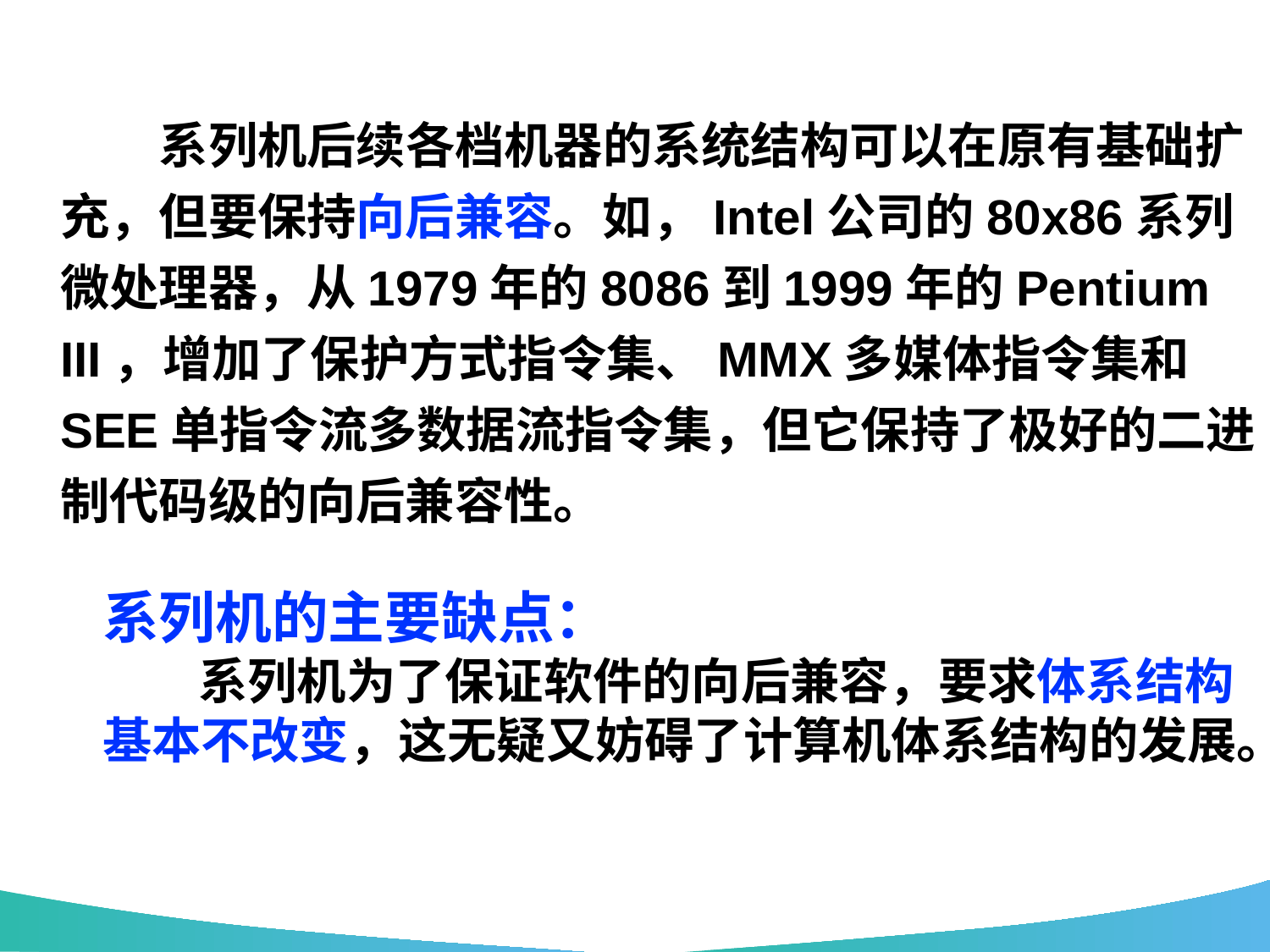

# 系列机后续各档机器的系统结构可以在原有基础扩充，但要保持向后兼容。如，Intel公司的80x86系列微处理器，从1979年的8086到1999年的Pentium III，增加了保护方式指令集、MMX多媒体指令集和SEE单指令流多数据流指令集，但它保持了极好的二进制代码级的向后兼容性。

系列机的主要缺点：
         系列机为了保证软件的向后兼容，要求体系结构基本不改变，这无疑又妨碍了计算机体系结构的发展。